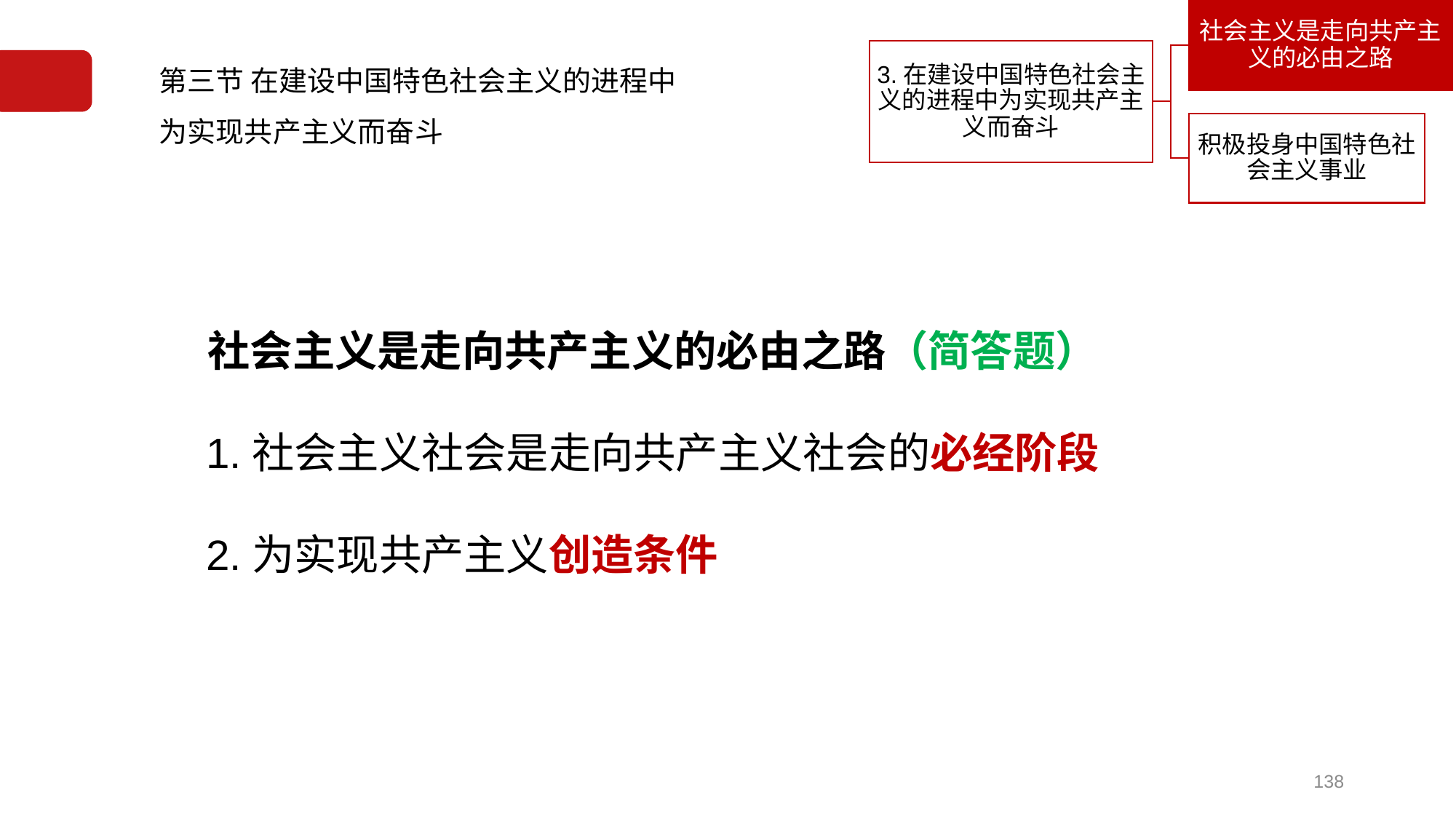

3.在建设中国特色社会主义的进程中为实现共产主义而奋斗
社会主义是走向共产主义的必由之路
积极投身中国特色社会主义事业

# 第三节 在建设中国特色社会主义的进程中 为实现共产主义而奋斗
    社会主义是走向共产主义的必由之路（简答题）
    1.社会主义社会是走向共产主义社会的必经阶段
    2.为实现共产主义创造条件
138